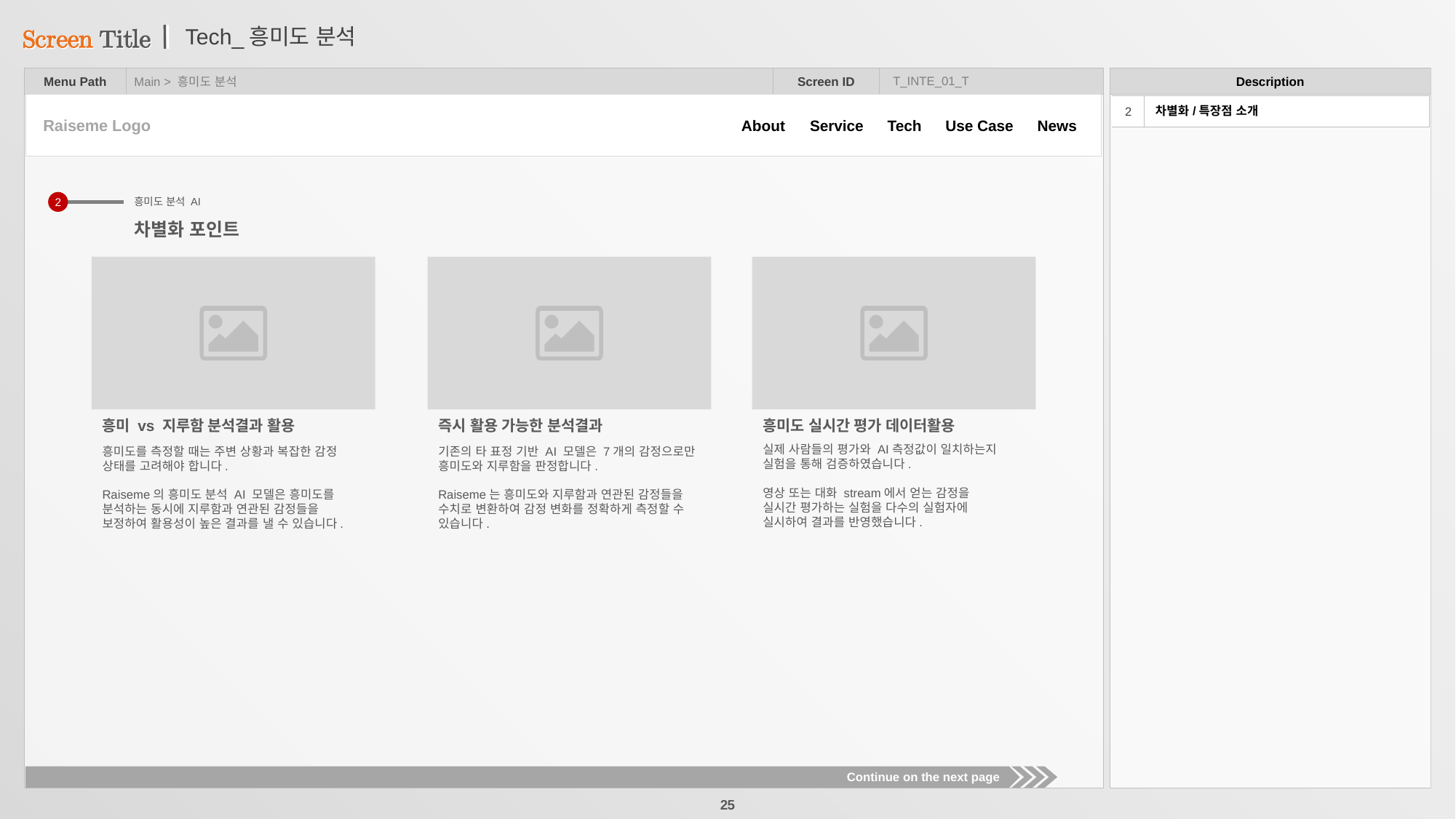

# Tech_흥미도 분석
T_INTE_01_T
Main > 흥미도 분석

| 2 | 차별화/특장점 소개 |
| --- | --- |
About
Service
Tech
Use Case
News
Raiseme Logo
흥미도 분석 AI
2
차별화 포인트

흥미 vs 지루함 분석결과 활용
즉시 활용 가능한 분석결과
흥미도 실시간 평가 데이터활용
실제 사람들의 평가와 AI측정값이 일치하는지 실험을 통해 검증하였습니다.

영상 또는 대화 stream에서 얻는 감정을
실시간 평가하는 실험을 다수의 실험자에
실시하여 결과를 반영했습니다.
흥미도를 측정할 때는 주변 상황과 복잡한 감정 상태를 고려해야 합니다.

Raiseme의 흥미도 분석 AI 모델은 흥미도를
분석하는 동시에 지루함과 연관된 감정들을
보정하여 활용성이 높은 결과를 낼 수 있습니다.
기존의 타 표정 기반 AI 모델은 7개의 감정으로만 흥미도와 지루함을 판정합니다.

Raiseme는 흥미도와 지루함과 연관된 감정들을 수치로 변환하여 감정 변화를 정확하게 측정할 수 있습니다.